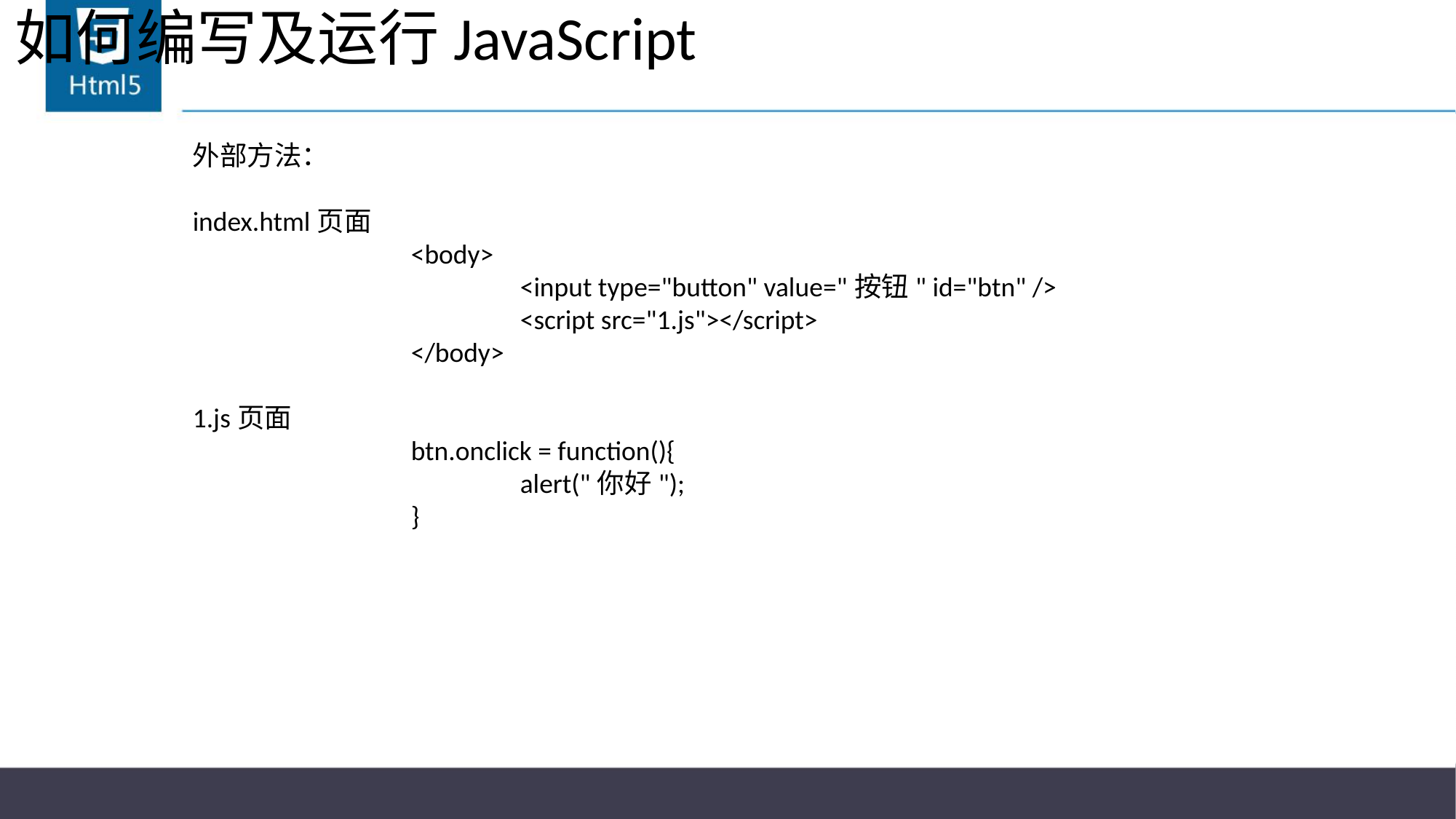

# 如何编写及运行JavaScript
外部方法：

index.html页面
		<body>
			<input type="button" value="按钮" id="btn" />
			<script src="1.js"></script>
		</body>

1.js页面
		btn.onclick = function(){
			alert("你好");
		}